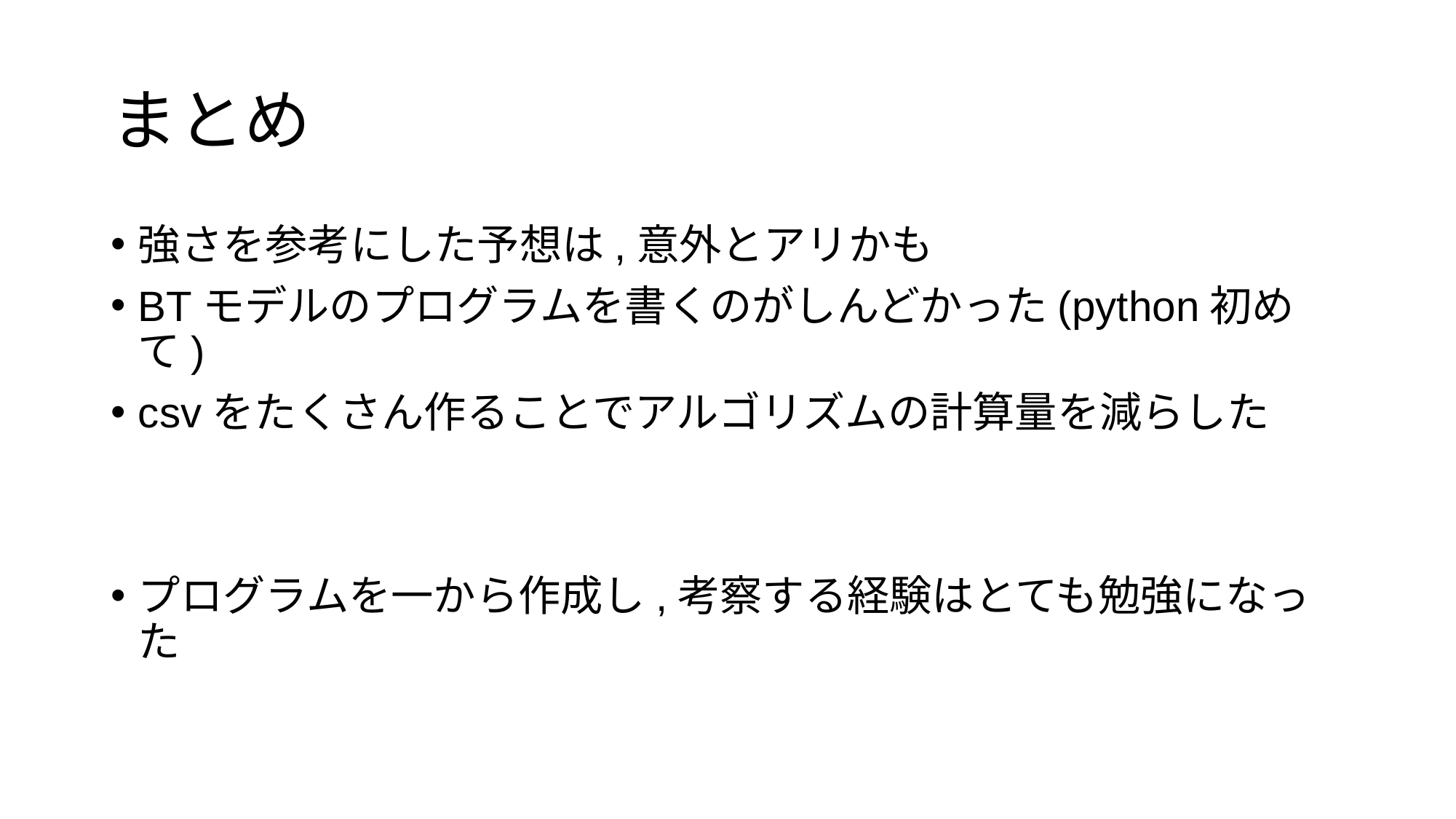

# まとめ
強さを参考にした予想は,意外とアリかも
BTモデルのプログラムを書くのがしんどかった(python初めて)
csvをたくさん作ることでアルゴリズムの計算量を減らした

プログラムを一から作成し,考察する経験はとても勉強になった